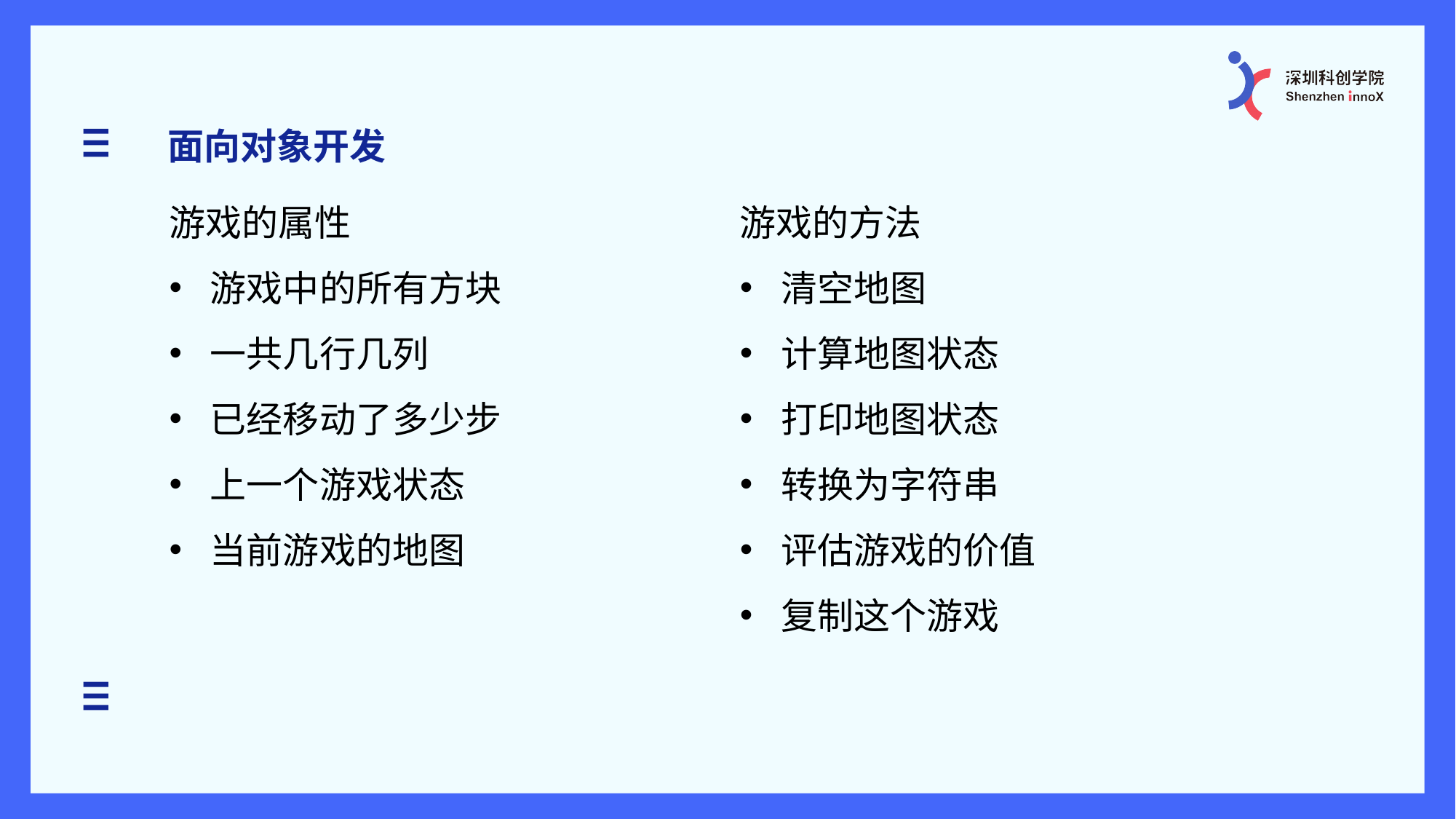

面向对象开发
游戏的属性
游戏中的所有方块
一共几行几列
已经移动了多少步
上一个游戏状态
当前游戏的地图
游戏的方法
清空地图
计算地图状态
打印地图状态
转换为字符串
评估游戏的价值
复制这个游戏